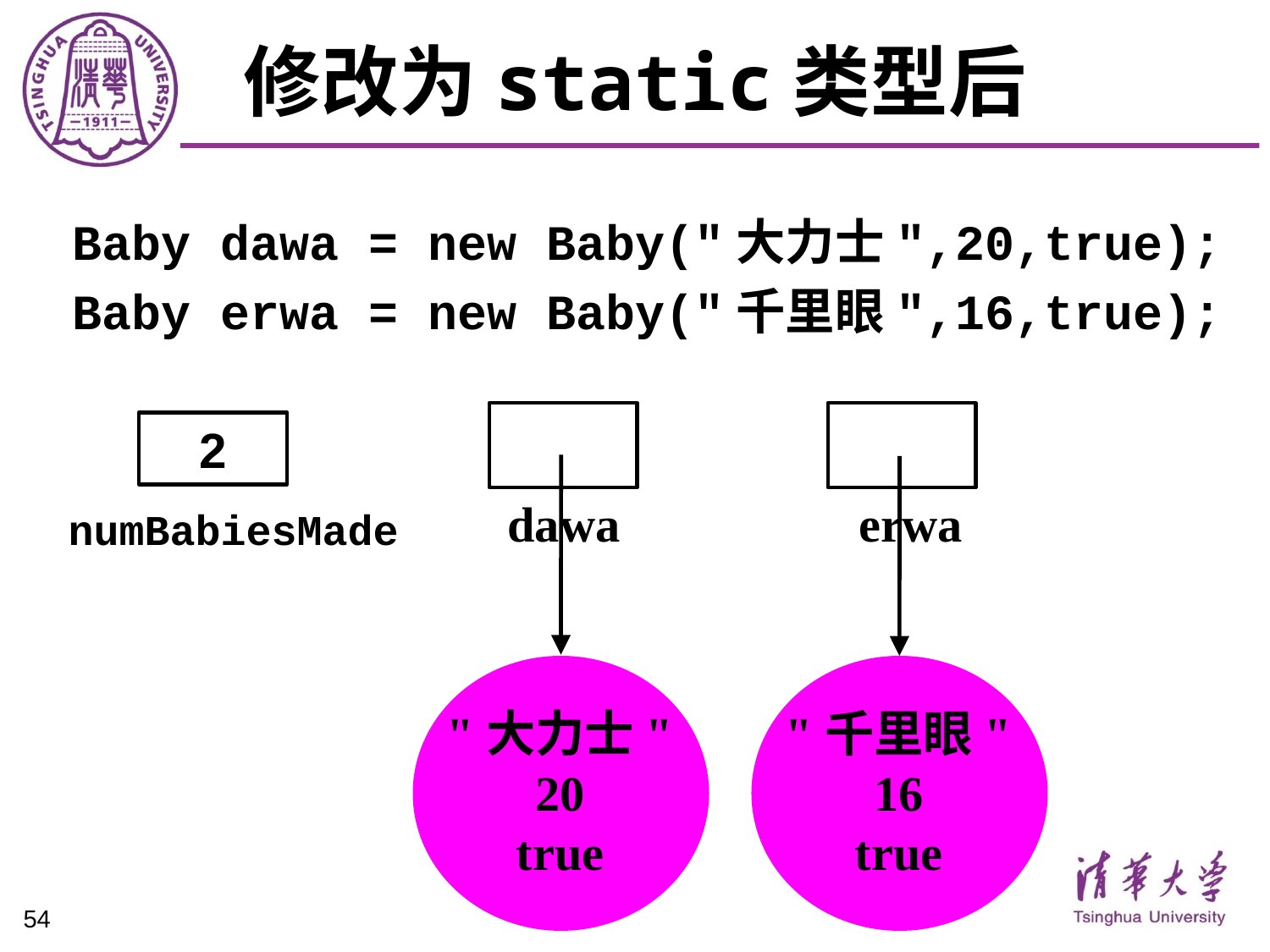

# 修改为static类型后
Baby dawa = new Baby("大力士",20,true);
Baby erwa = new Baby("千里眼",16,true);

   dawa

    erwa
2
numBabiesMade

"大力士"
20
true
"千里眼"
16
true
54